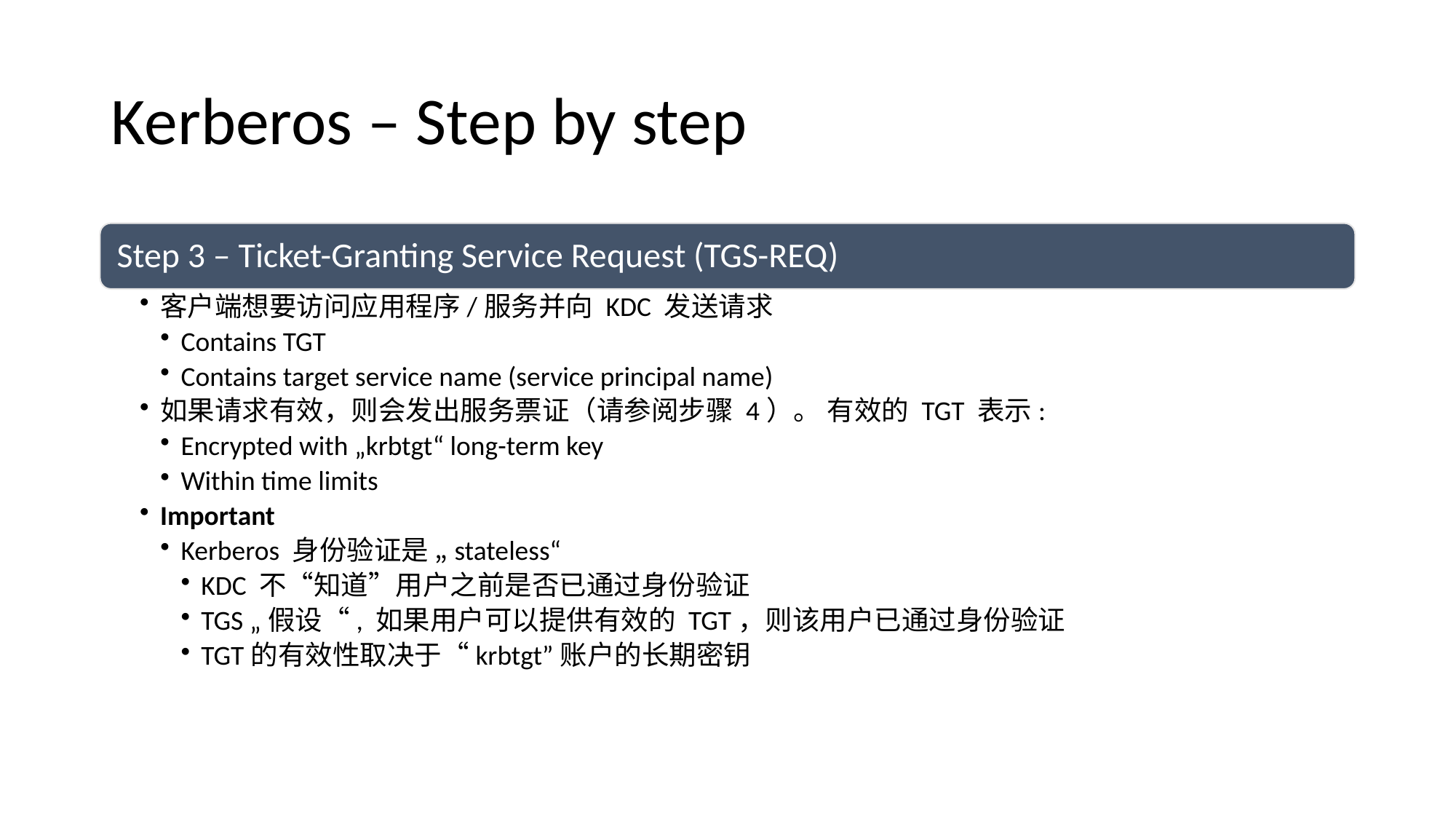

# Kerberos – Step by step
Step 3 – Ticket-Granting Service Request (TGS-REQ)
客户端想要访问应用程序/服务并向 KDC 发送请求
Contains TGT
Contains target service name (service principal name)
如果请求有效，则会发出服务票证（请参阅步骤 4）。 有效的 TGT 表示:
Encrypted with „krbtgt“ long-term key
Within time limits
Important
Kerberos 身份验证是 „stateless“
KDC 不“知道”用户之前是否已通过身份验证
TGS „假设“, 如果用户可以提供有效的 TGT，则该用户已通过身份验证
TGT的有效性取决于“krbtgt”账户的长期密钥